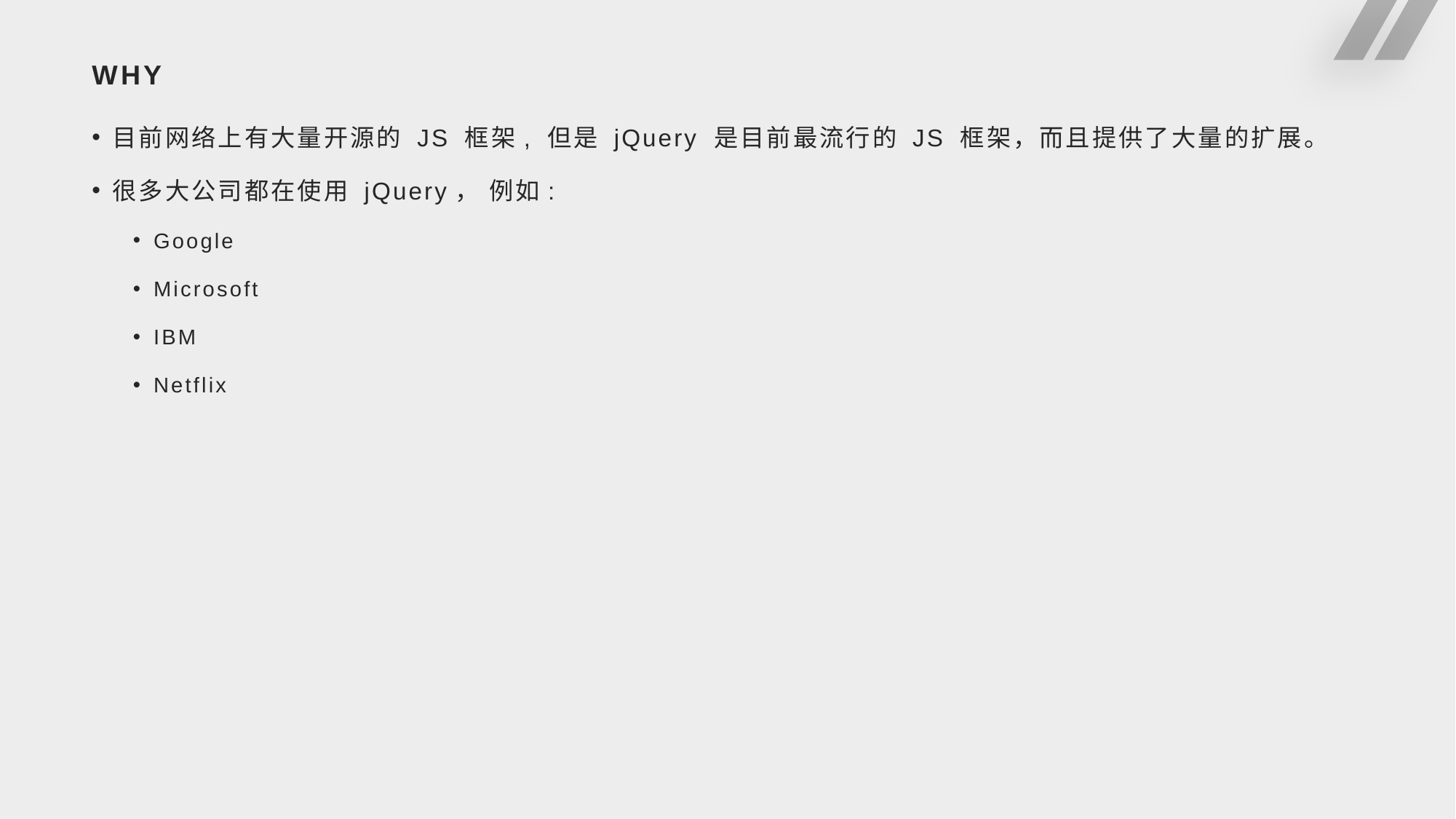

# WHY
目前网络上有大量开源的 JS 框架, 但是 jQuery 是目前最流行的 JS 框架，而且提供了大量的扩展。
很多大公司都在使用 jQuery， 例如:
Google
Microsoft
IBM
Netflix